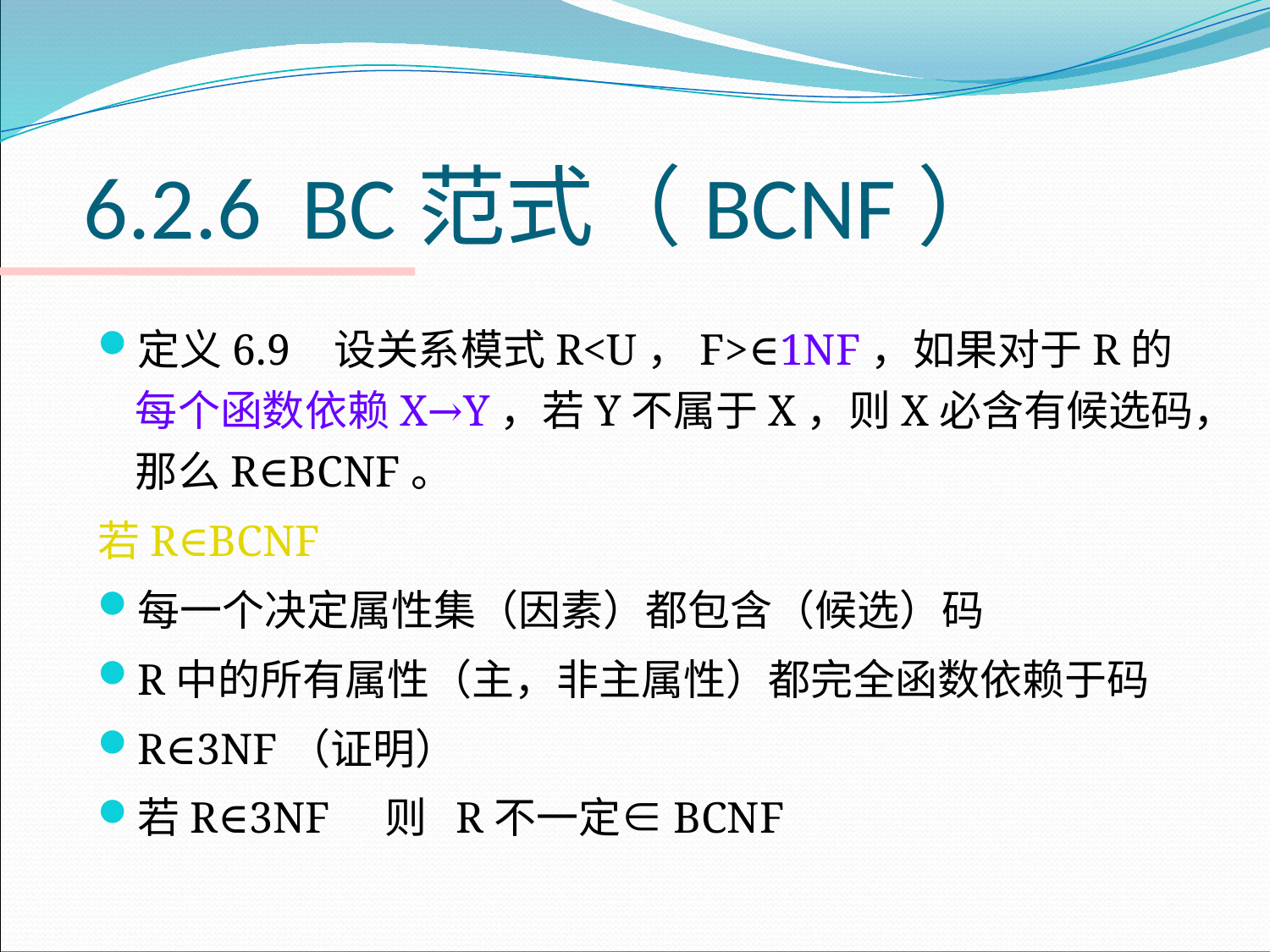

# 6.2.6  BC范式（BCNF）
定义6.9   设关系模式R<U，F>∈1NF，如果对于R的每个函数依赖X→Y，若Y不属于X，则X必含有候选码，那么R∈BCNF。
若R∈BCNF
每一个决定属性集（因素）都包含（候选）码
R中的所有属性（主，非主属性）都完全函数依赖于码
R∈3NF（证明）
若R∈3NF    则  R不一定∈BCNF

560